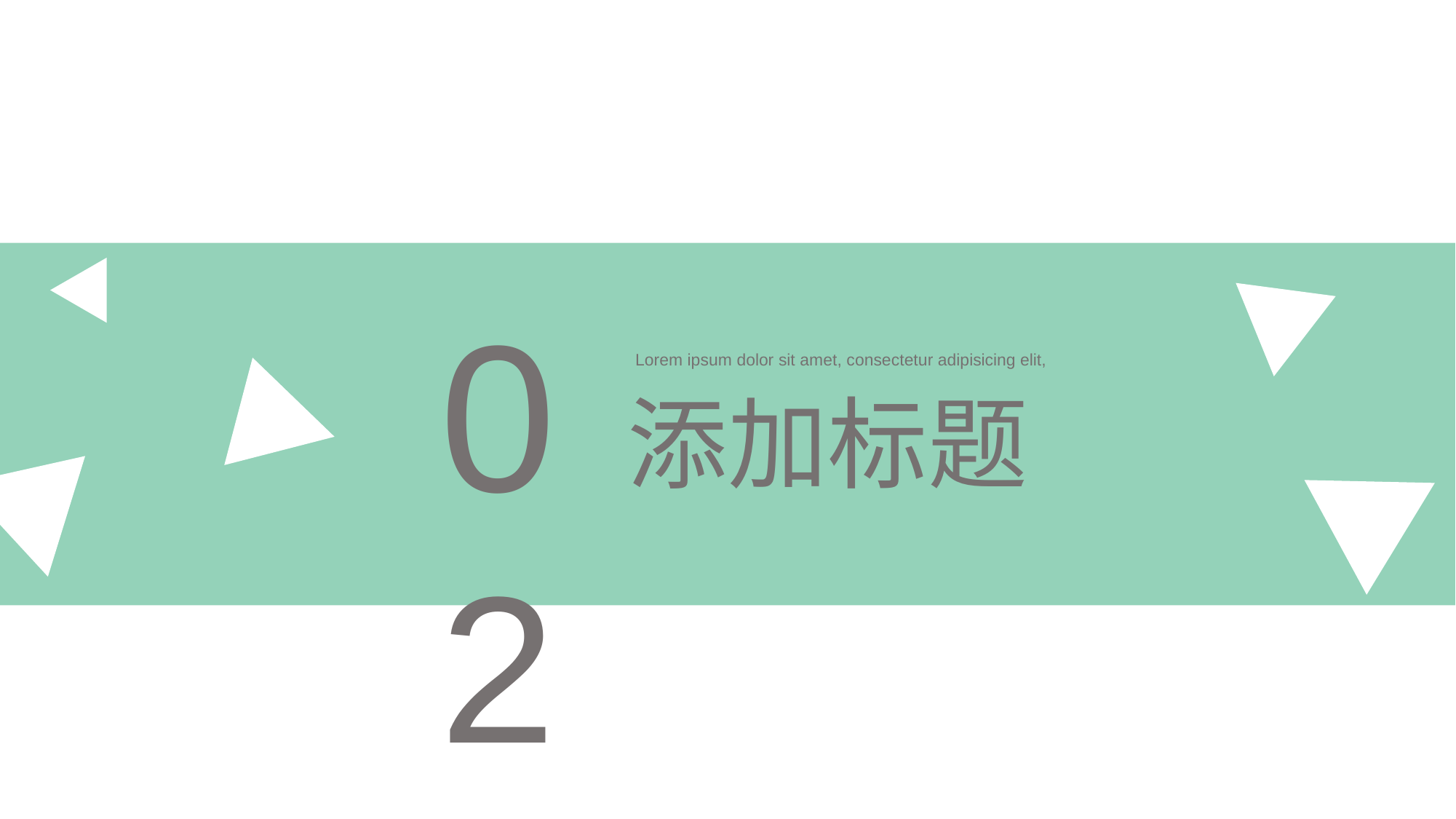

02
Lorem ipsum dolor sit amet, consectetur adipisicing elit,

添加标题